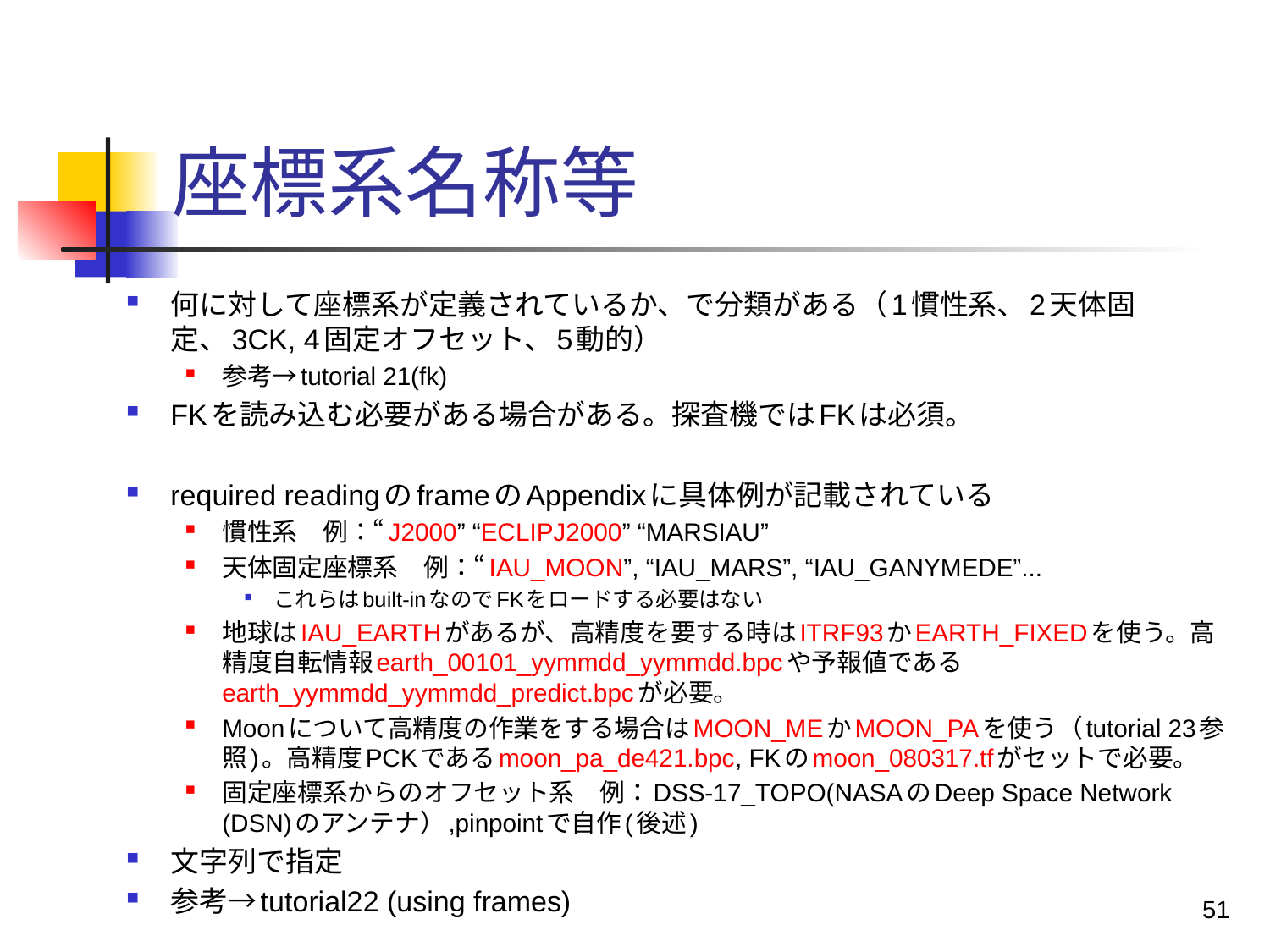

# 座標系名称等
何に対して座標系が定義されているか、で分類がある（1慣性系、2天体固定、3CK, 4固定オフセット、5動的）
参考→tutorial 21(fk)
FKを読み込む必要がある場合がある。探査機ではFKは必須。

required readingのframeのAppendixに具体例が記載されている
慣性系　例：“J2000” “ECLIPJ2000” “MARSIAU”
天体固定座標系　例：“IAU_MOON”, “IAU_MARS”, “IAU_GANYMEDE”...
これらはbuilt-inなのでFKをロードする必要はない
地球はIAU_EARTHがあるが、高精度を要する時はITRF93かEARTH_FIXEDを使う。高精度自転情報earth_00101_yymmdd_yymmdd.bpcや予報値であるearth_yymmdd_yymmdd_predict.bpcが必要。
Moonについて高精度の作業をする場合はMOON_MEかMOON_PAを使う（tutorial 23参照)。高精度PCKであるmoon_pa_de421.bpc, FKのmoon_080317.tfがセットで必要。
固定座標系からのオフセット系　例：DSS-17_TOPO(NASAのDeep Space Network (DSN)のアンテナ）,pinpointで自作(後述)
文字列で指定
参考→tutorial22 (using frames)

51